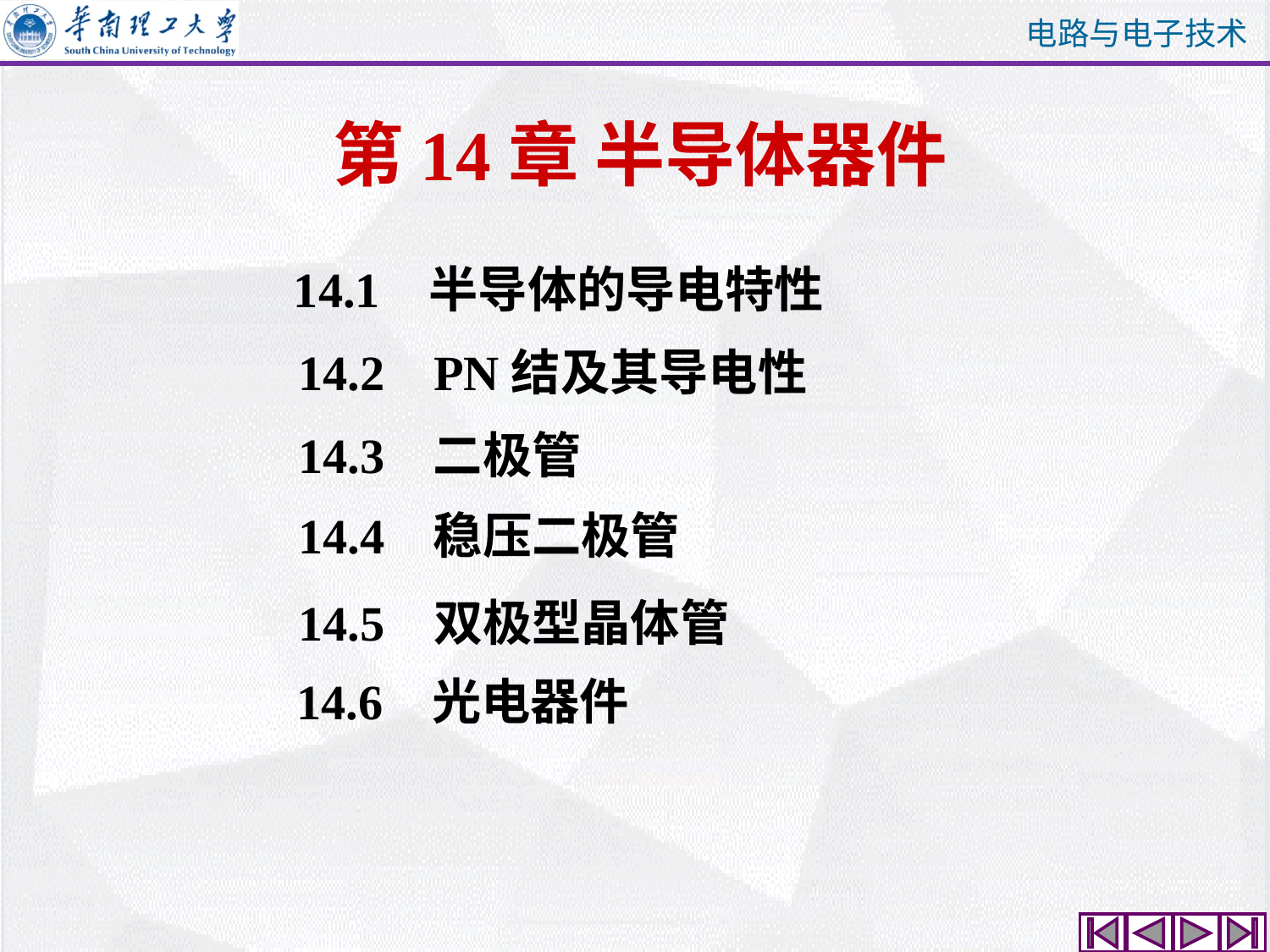

第14章 半导体器件
14.1   半导体的导电特性
14.2    PN结及其导电性
14.3   二极管
14.4   稳压二极管
14.5   双极型晶体管
14.6   光电器件